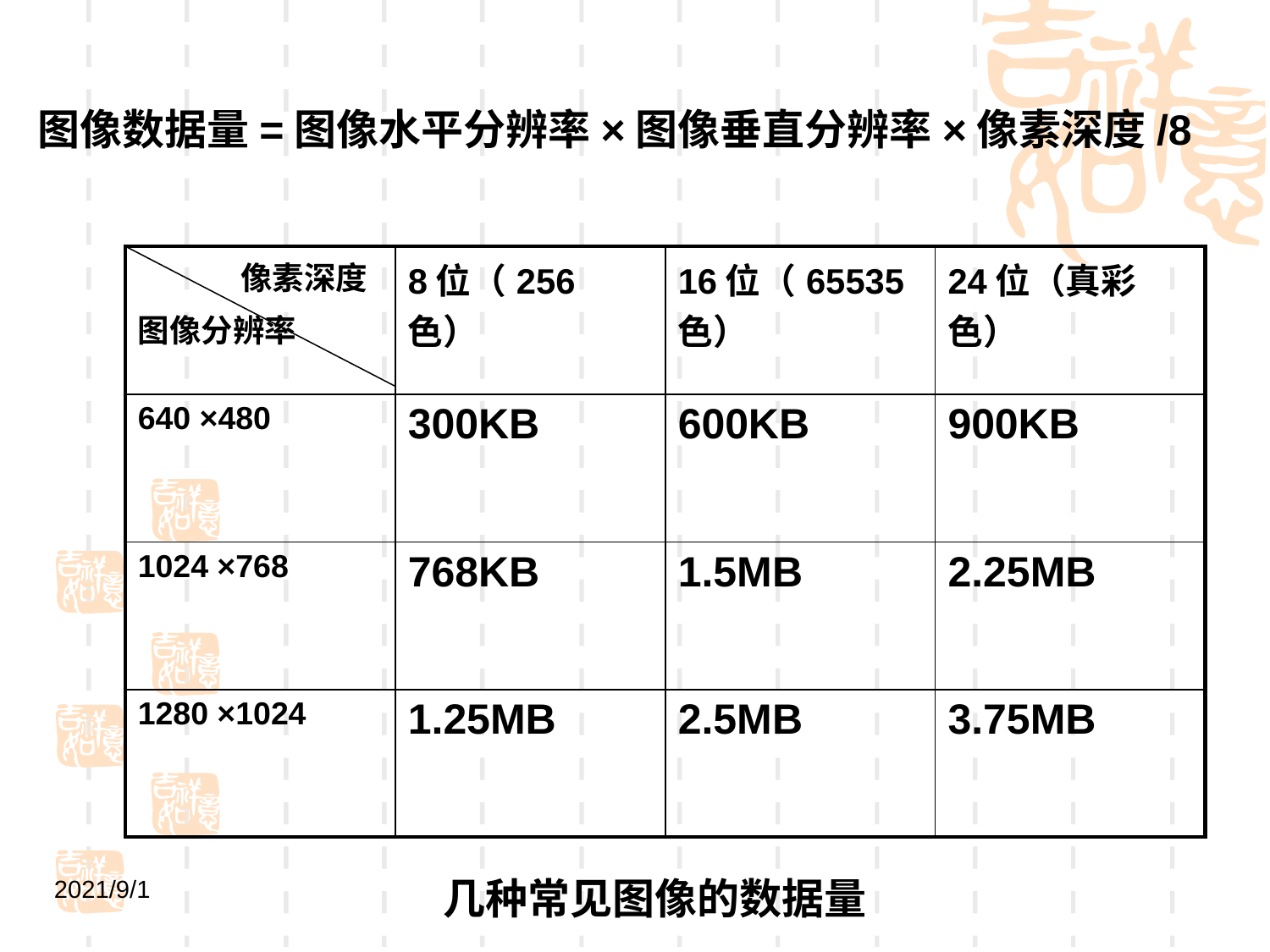

图像数据量=图像水平分辨率×图像垂直分辨率×像素深度/8

| 像素深度 图像分辨率 | 8位（256色） | 16位（65535色） | 24位（真彩色） |
| --- | --- | --- | --- |
| 640 ×480 | 300KB | 600KB | 900KB |
| 1024 ×768 | 768KB | 1.5MB | 2.25MB |
| 1280 ×1024 | 1.25MB | 2.5MB | 3.75MB |
几种常见图像的数据量
2021/9/1